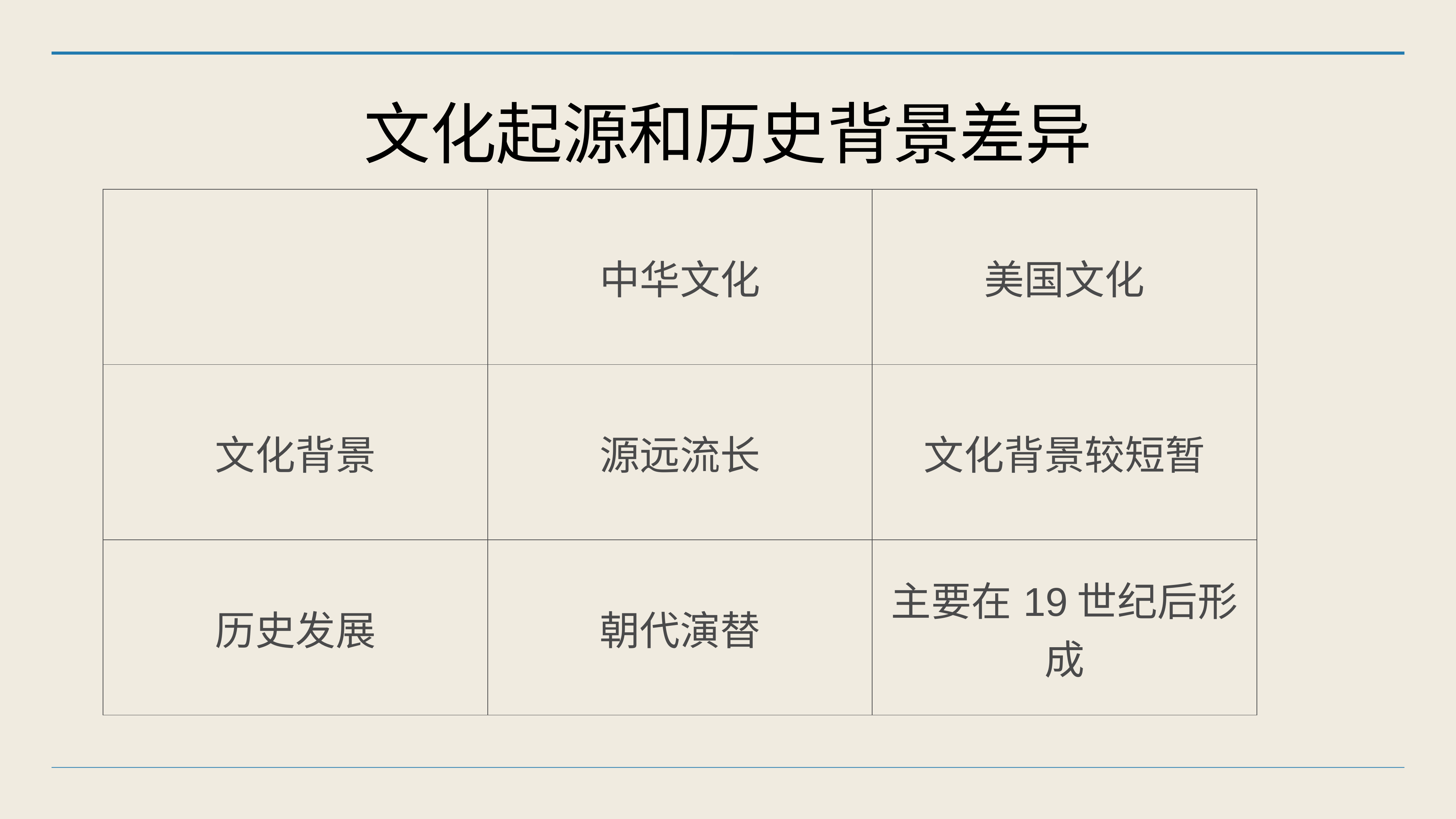

# 文化起源和历史背景差异
|  | 中华文化 | 美国文化 |
| --- | --- | --- |
| 文化背景 | 源远流长 | 文化背景较短暂 |
| 历史发展 | 朝代演替 | 主要在19世纪后形成 |